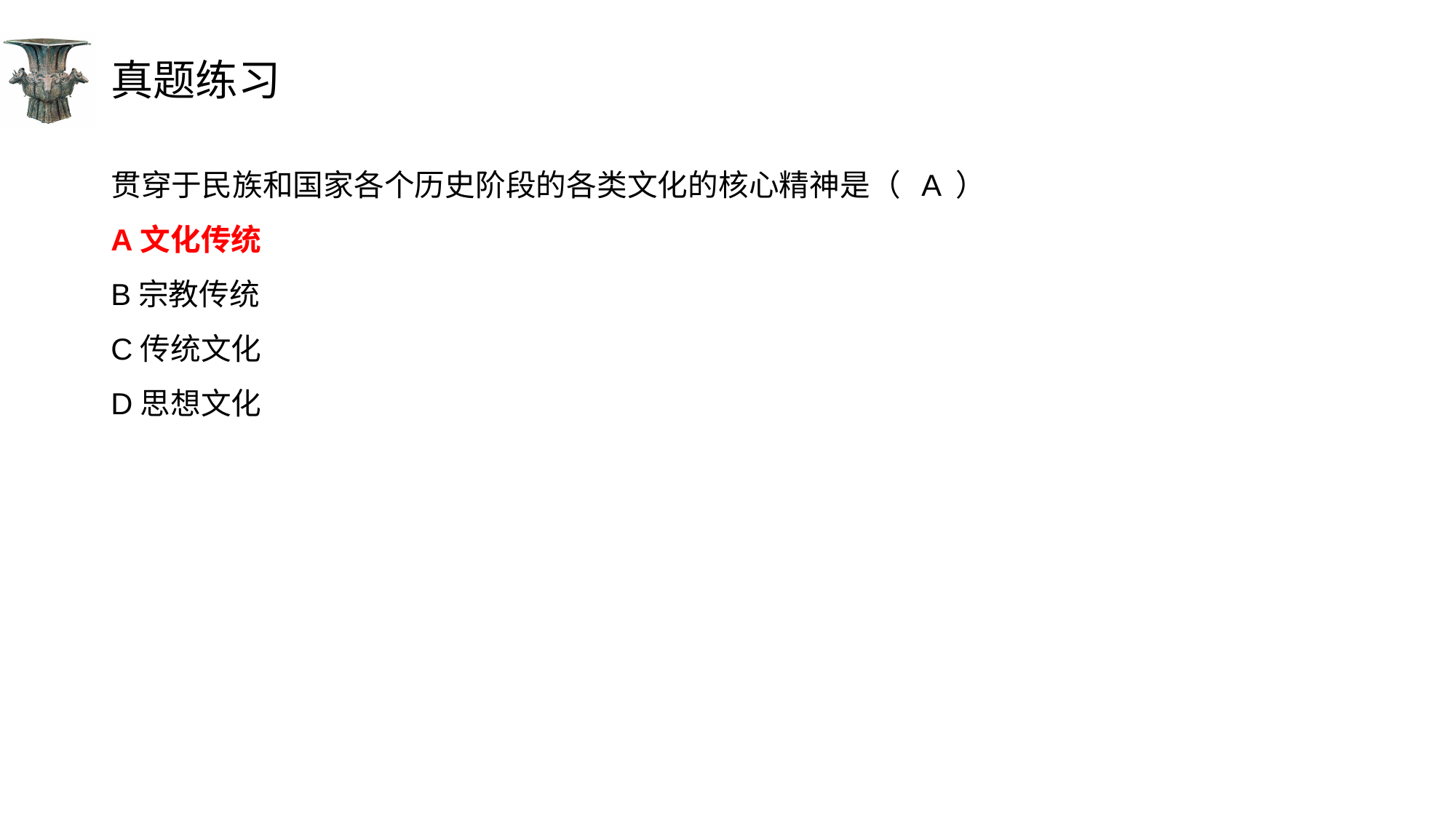

# 真题练习
贯穿于民族和国家各个历史阶段的各类文化的核心精神是（  A ）
A文化传统
B宗教传统
C传统文化
D思想文化

98